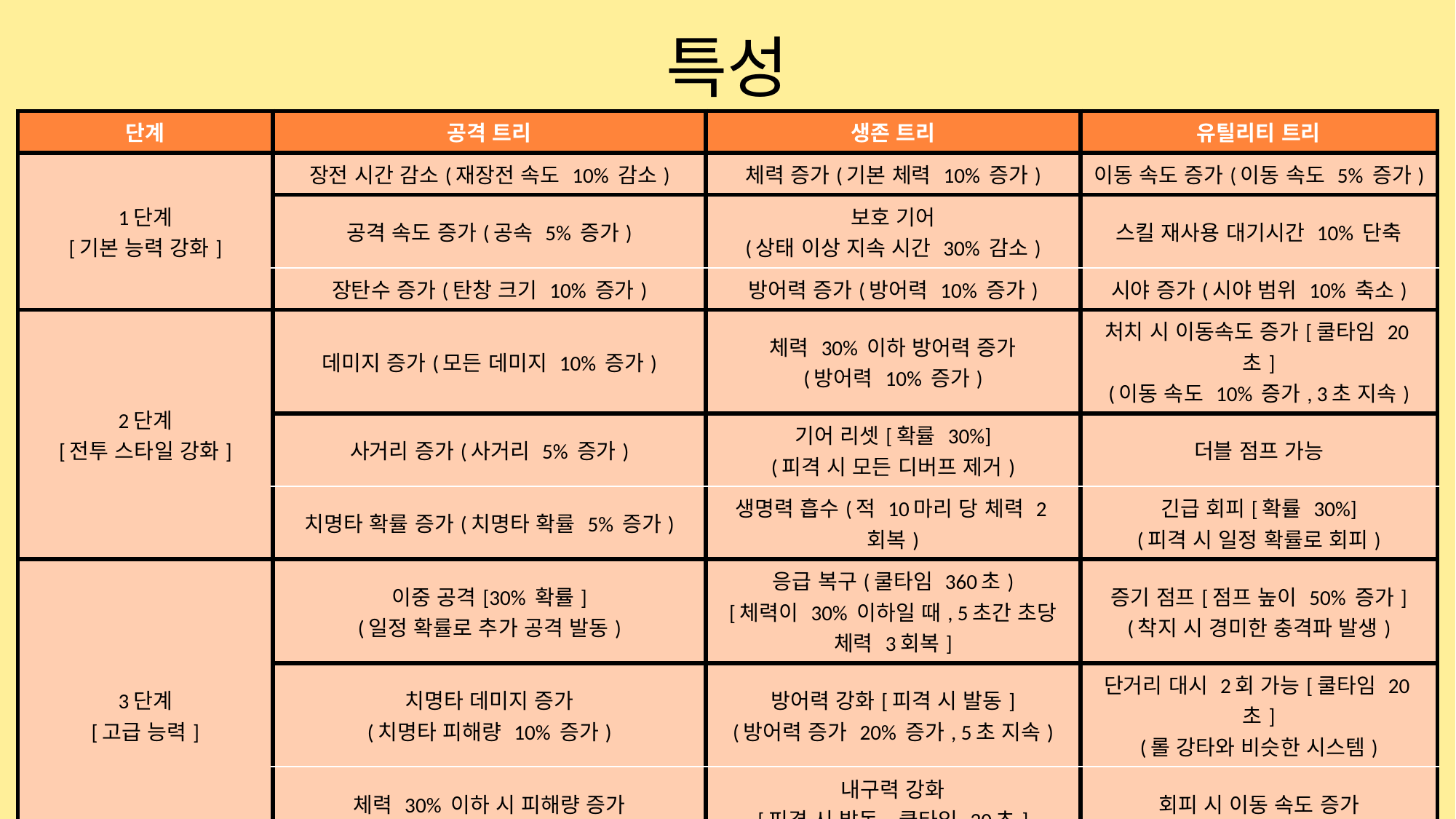

# 특성
| 단계 | 공격 트리 | 생존 트리 | 유틸리티 트리 |
| --- | --- | --- | --- |
| 1단계 [기본 능력 강화] | 장전 시간 감소(재장전 속도 10% 감소) | 체력 증가(기본 체력 10% 증가) | 이동 속도 증가(이동 속도 5% 증가) |
|  | 공격 속도 증가(공속 5% 증가) | 보호 기어 (상태 이상 지속 시간 30% 감소) | 스킬 재사용 대기시간 10% 단축 |
|  | 장탄수 증가(탄창 크기 10% 증가) | 방어력 증가(방어력 10% 증가) | 시야 증가(시야 범위 10% 축소) |
| 2단계 [전투 스타일 강화] | 데미지 증가(모든 데미지 10% 증가) | 체력 30% 이하 방어력 증가 (방어력 10% 증가) | 처치 시 이동속도 증가[쿨타임 20초] (이동 속도 10% 증가, 3초 지속) |
|  | 사거리 증가(사거리 5% 증가) | 기어 리셋[확률 30%] (피격 시 모든 디버프 제거) | 더블 점프 가능 |
|  | 치명타 확률 증가(치명타 확률 5% 증가) | 생명력 흡수(적 10마리 당 체력 2회복) | 긴급 회피[확률 30%] (피격 시 일정 확률로 회피) |
| 3단계 [고급 능력] | 이중 공격[30% 확률] (일정 확률로 추가 공격 발동) | 응급 복구(쿨타임 360초) [체력이 30% 이하일 때, 5초간 초당 체력 3회복] | 증기 점프[점프 높이 50% 증가] (착지 시 경미한 충격파 발생) |
|  | 치명타 데미지 증가 (치명타 피해량 10% 증가) | 방어력 강화[피격 시 발동] (방어력 증가 20% 증가, 5초 지속) | 단거리 대시 2회 가능[쿨타임 20초] (롤 강타와 비슷한 시스템) |
|  | 체력 30% 이하 시 피해량 증가 (피해량 10% 증가) | 내구력 강화 [피격 시 발동, 쿨타임 20초] (방어력 10%, 10초간 지속) | 회피 시 이동 속도 증가 (이동 속도 20% 증가) |
| 최종 단계 [궁극 특성] 3가지 중에 하나만 선택 가능 | 과충전 사격 [지속 시간 10초, 쿨타임 60초] (공격력 40% 증가, 초당 체력 2%소모) | 불굴의 전사 [지속 시간 8초, 쿨타임 90초] (방어력 40% 증가, 초당 체력 3% 회복) | 시간 왜곡 [지속 시간 5초, 쿨타임 60초] (모든 행동 속도 50% 증가) |